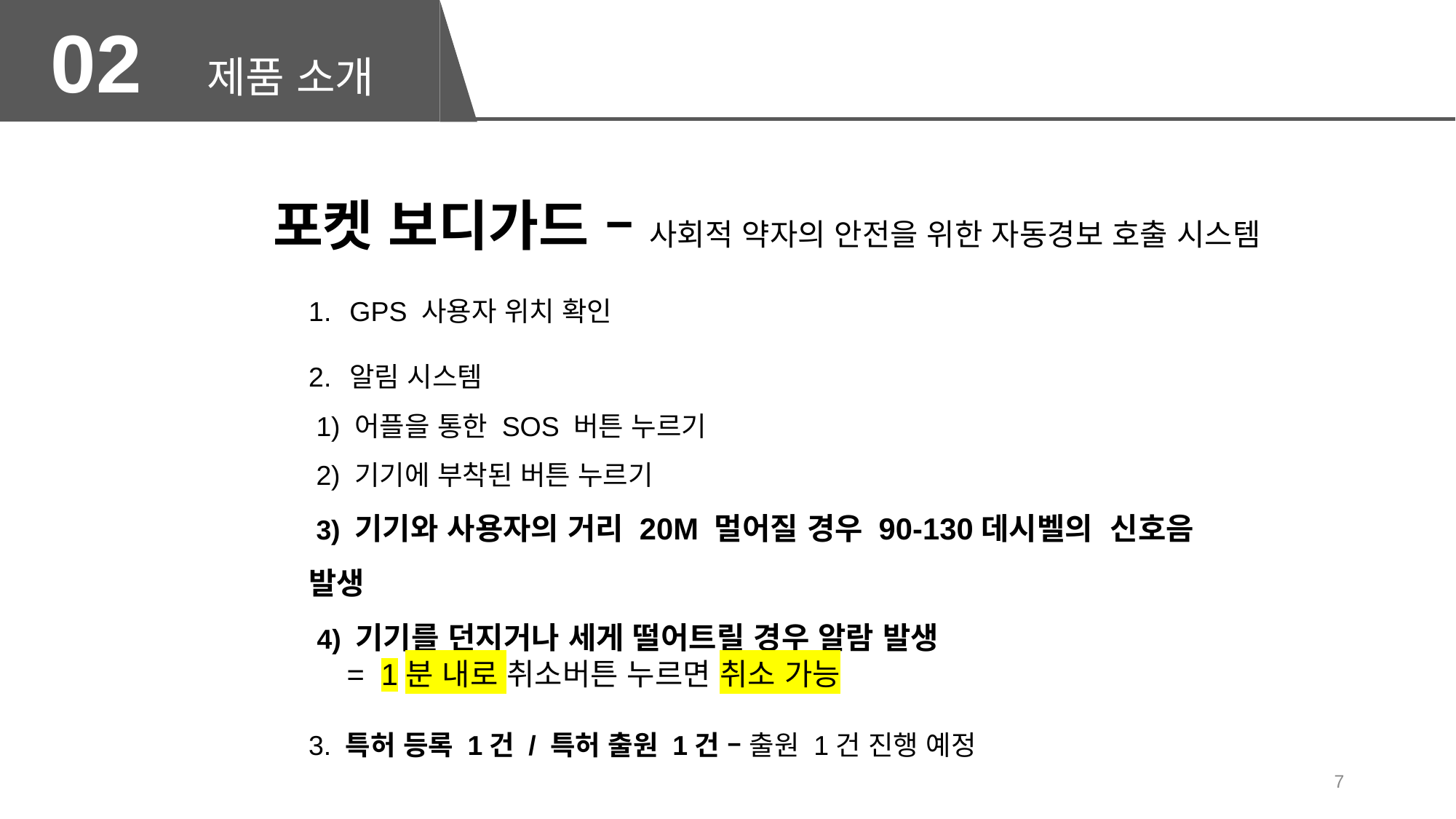

02  제품 소개
포켓 보디가드 – 사회적 약자의 안전을 위한 자동경보 호출 시스템
GPS 사용자 위치 확인

알림 시스템
 1) 어플을 통한 SOS 버튼 누르기
 2) 기기에 부착된 버튼 누르기
 3) 기기와 사용자의 거리 20M 멀어질 경우 90-130데시벨의  신호음 발생
 4) 기기를 던지거나 세게 떨어트릴 경우 알람 발생
     =  1분 내로 취소버튼 누르면 취소 가능

3. 특허 등록 1건 / 특허 출원 1건 – 출원 1건 진행 예정
7